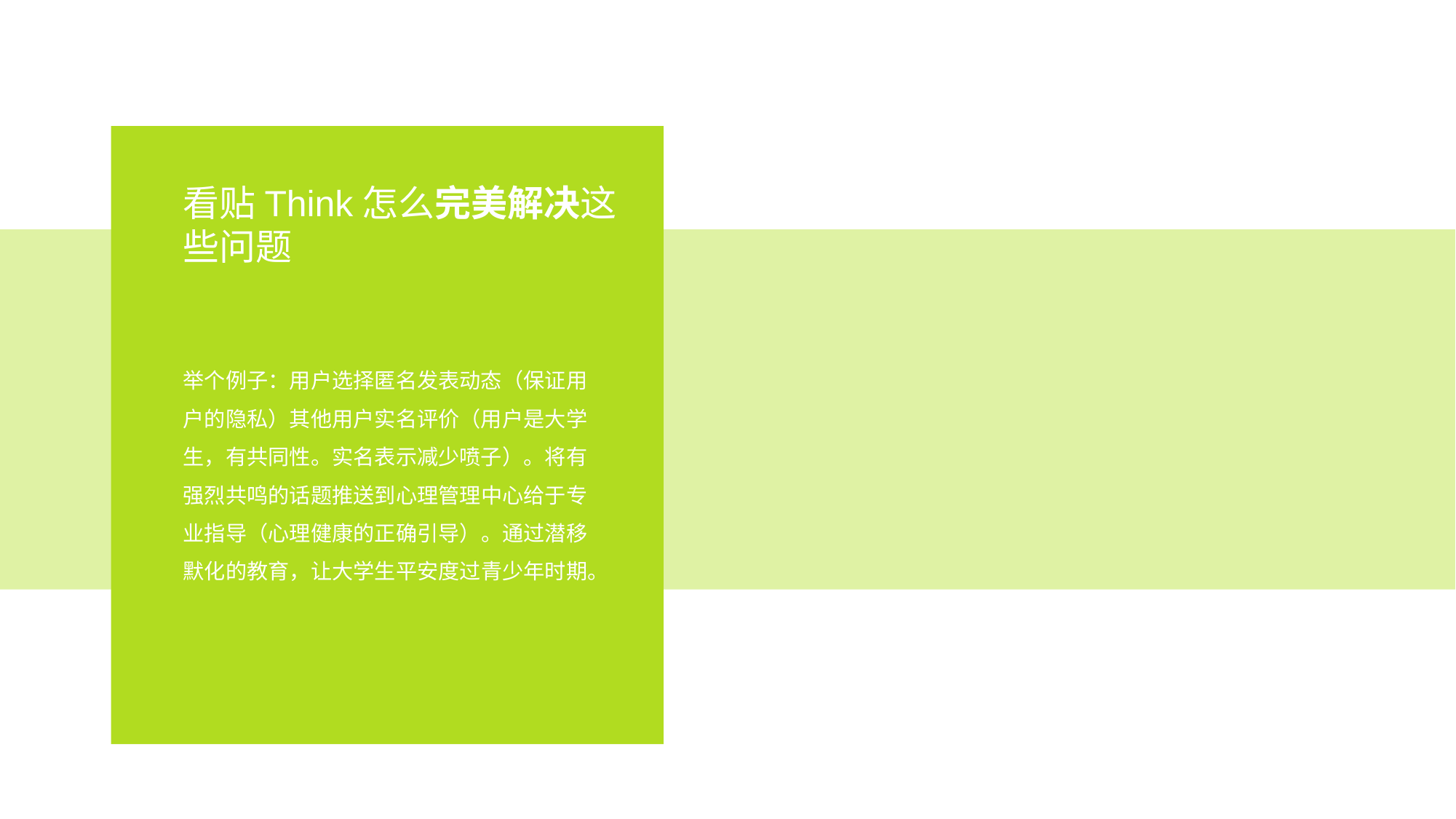

看贴Think怎么完美解决这些问题

举个例子：用户选择匿名发表动态（保证用户的隐私）其他用户实名评价（用户是大学生，有共同性。实名表示减少喷子）。将有强烈共鸣的话题推送到心理管理中心给于专业指导（心理健康的正确引导）。通过潜移默化的教育，让大学生平安度过青少年时期。